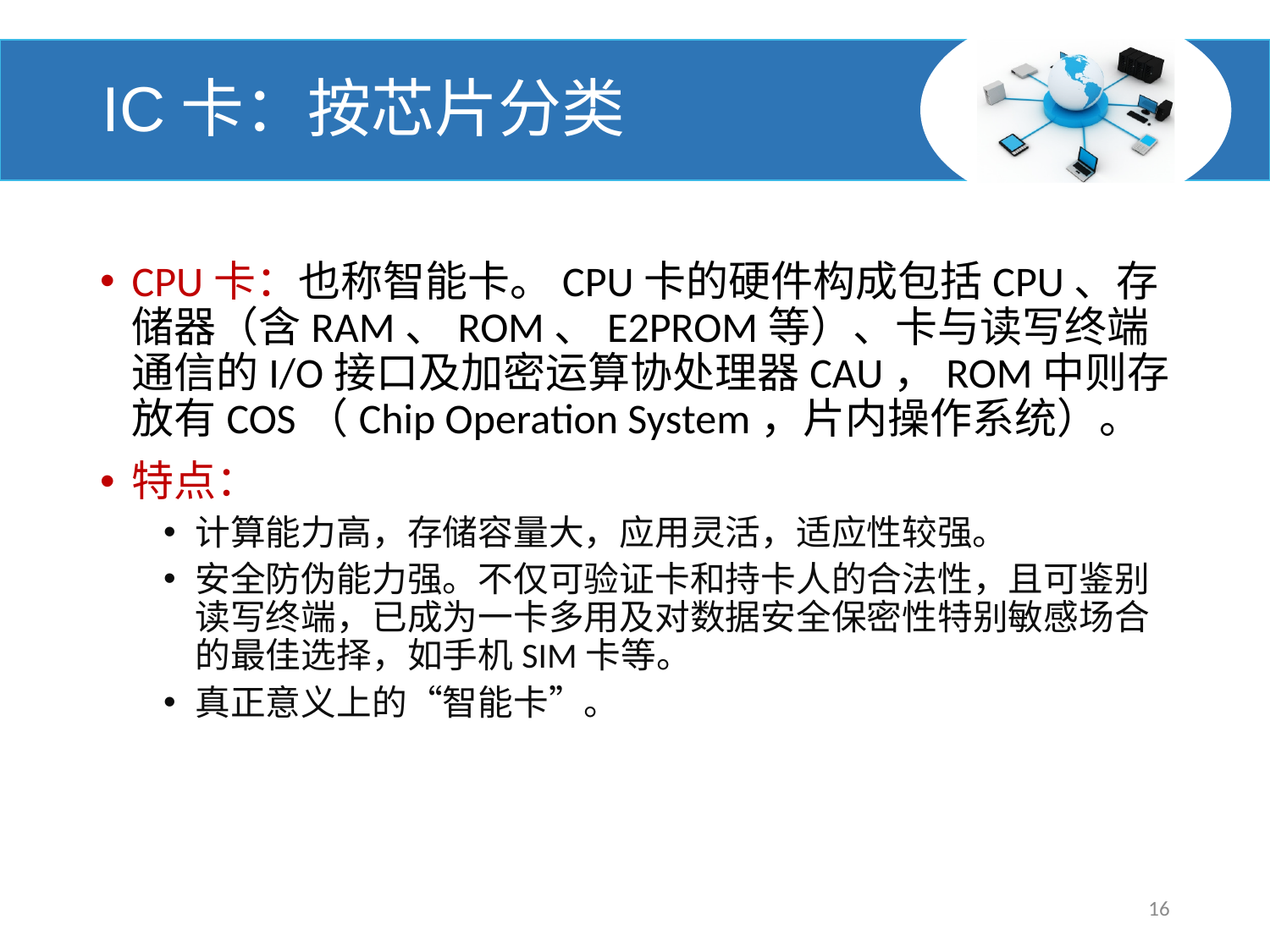

# IC卡：按芯片分类
CPU卡：也称智能卡。CPU卡的硬件构成包括CPU、存储器（含RAM、ROM、E2PROM等）、卡与读写终端通信的I/O接口及加密运算协处理器CAU，ROM中则存放有COS（Chip Operation System，片内操作系统）。
特点：
计算能力高，存储容量大，应用灵活，适应性较强。
安全防伪能力强。不仅可验证卡和持卡人的合法性，且可鉴别读写终端，已成为一卡多用及对数据安全保密性特别敏感场合的最佳选择，如手机SIM卡等。
真正意义上的“智能卡”。
16